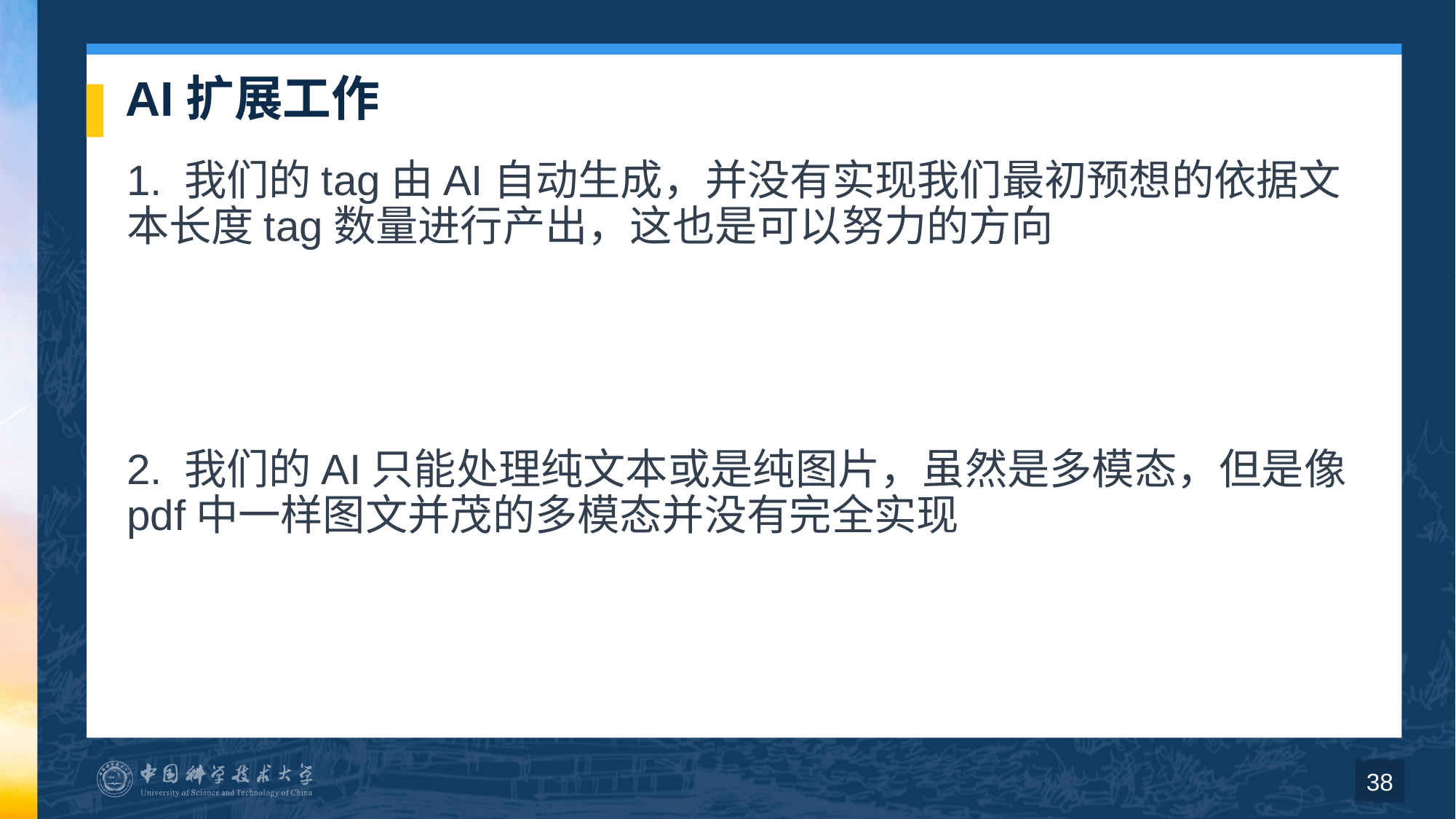

# AI扩展工作
1. 我们的tag由AI自动生成，并没有实现我们最初预想的依据文本长度tag数量进行产出，这也是可以努力的方向

2. 我们的AI只能处理纯文本或是纯图片，虽然是多模态，但是像pdf中一样图文并茂的多模态并没有完全实现
38